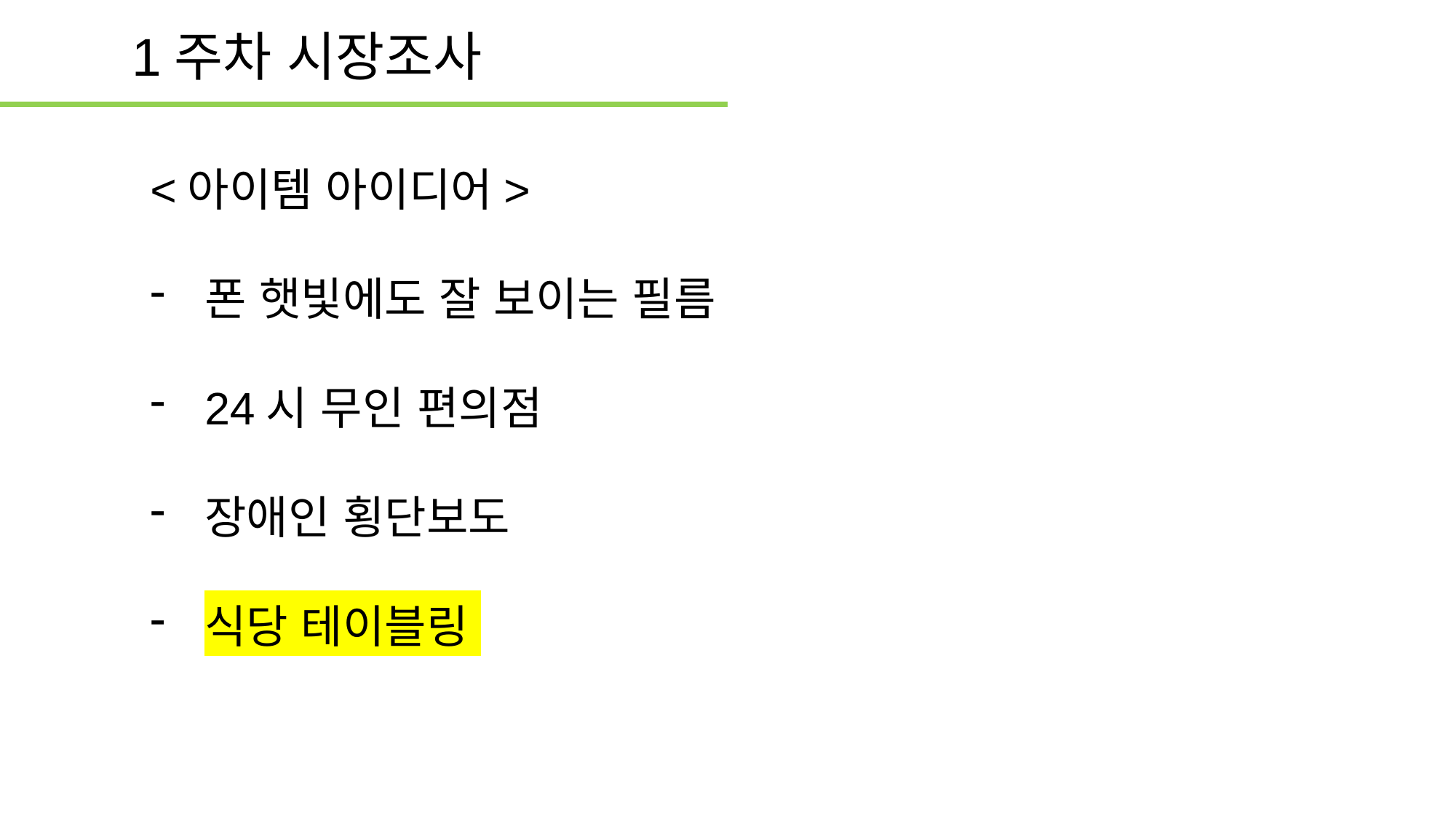

1주차 시장조사

<아이템 아이디어>

폰 햇빛에도 잘 보이는 필름

24시 무인 편의점

장애인 횡단보도

식당 테이블링